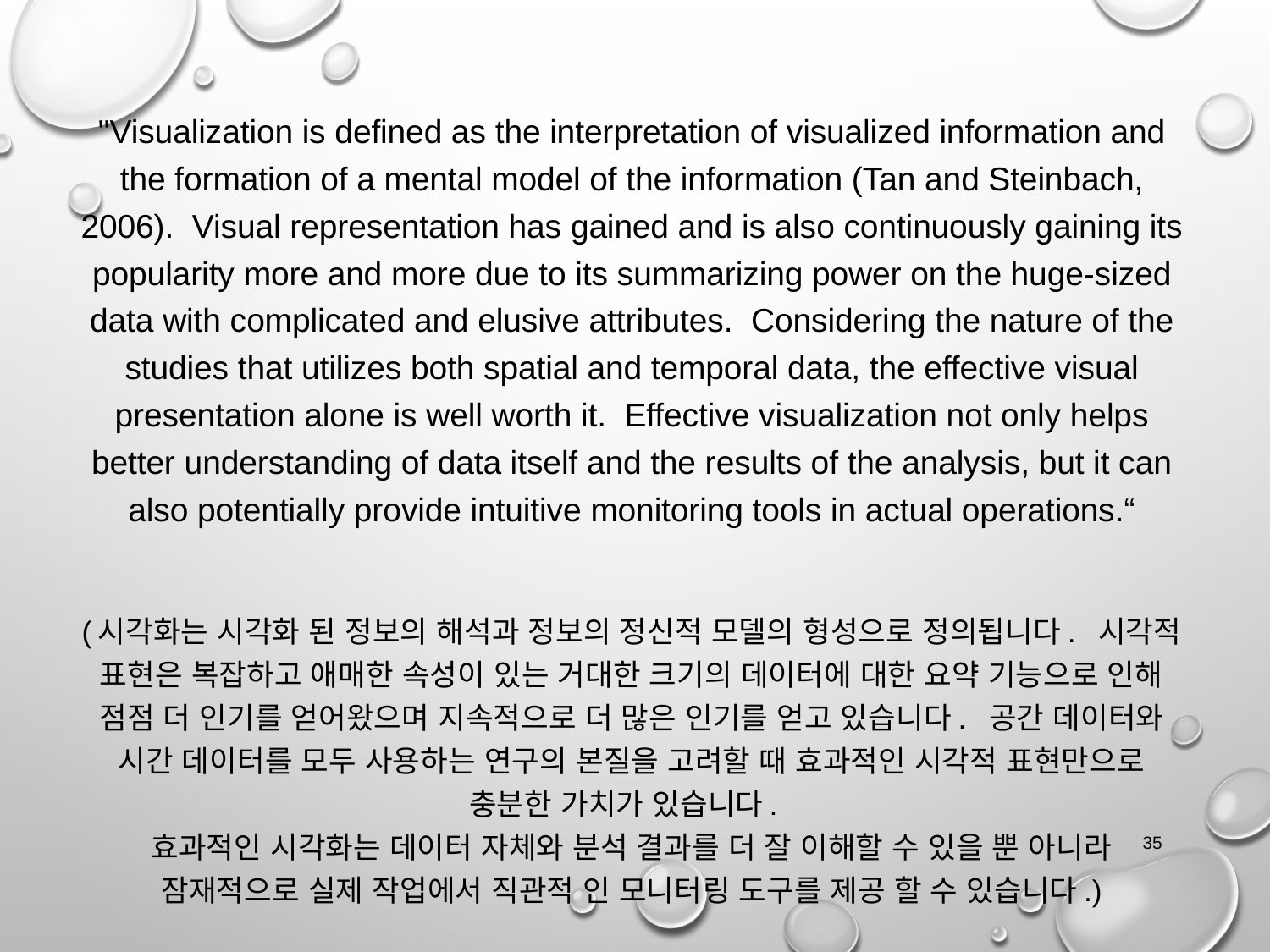

"Visualization is defined as the interpretation of visualized information and the formation of a mental model of the information (Tan and Steinbach, 2006).  Visual representation has gained and is also continuously gaining its popularity more and more due to its summarizing power on the huge-sized data with complicated and elusive attributes.  Considering the nature of the studies that utilizes both spatial and temporal data, the effective visual presentation alone is well worth it.  Effective visualization not only helps better understanding of data itself and the results of the analysis, but it can also potentially provide intuitive monitoring tools in actual operations.“

(시각화는 시각화 된 정보의 해석과 정보의 정신적 모델의 형성으로 정의됩니다.  시각적 표현은 복잡하고 애매한 속성이 있는 거대한 크기의 데이터에 대한 요약 기능으로 인해 점점 더 인기를 얻어왔으며 지속적으로 더 많은 인기를 얻고 있습니다.  공간 데이터와 시간 데이터를 모두 사용하는 연구의 본질을 고려할 때 효과적인 시각적 표현만으로 충분한 가치가 있습니다.
효과적인 시각화는 데이터 자체와 분석 결과를 더 잘 이해할 수 있을 뿐 아니라 잠재적으로 실제 작업에서 직관적 인 모니터링 도구를 제공 할 수 있습니다.)

35